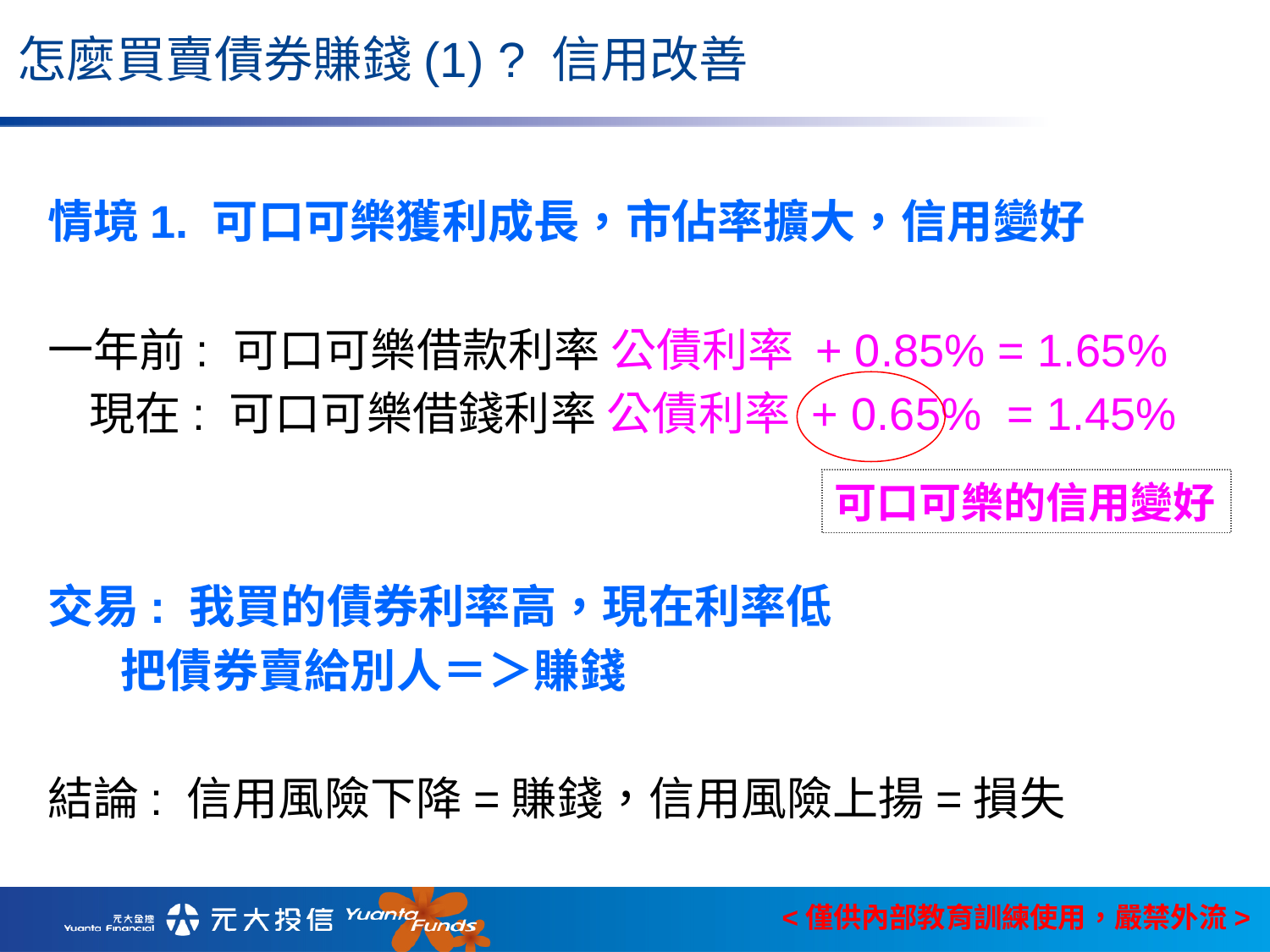

怎麼買賣債券賺錢(1) ? 信用改善
情境1. 可口可樂獲利成長，市佔率擴大，信用變好

一年前: 可口可樂借款利率 公債利率 + 0.85% = 1.65%
   現在: 可口可樂借錢利率 公債利率 + 0.65%  = 1.45%

交易: 我買的債券利率高，現在利率低
      把債券賣給別人＝＞賺錢

結論: 信用風險下降=賺錢，信用風險上揚=損失

可口可樂的信用變好